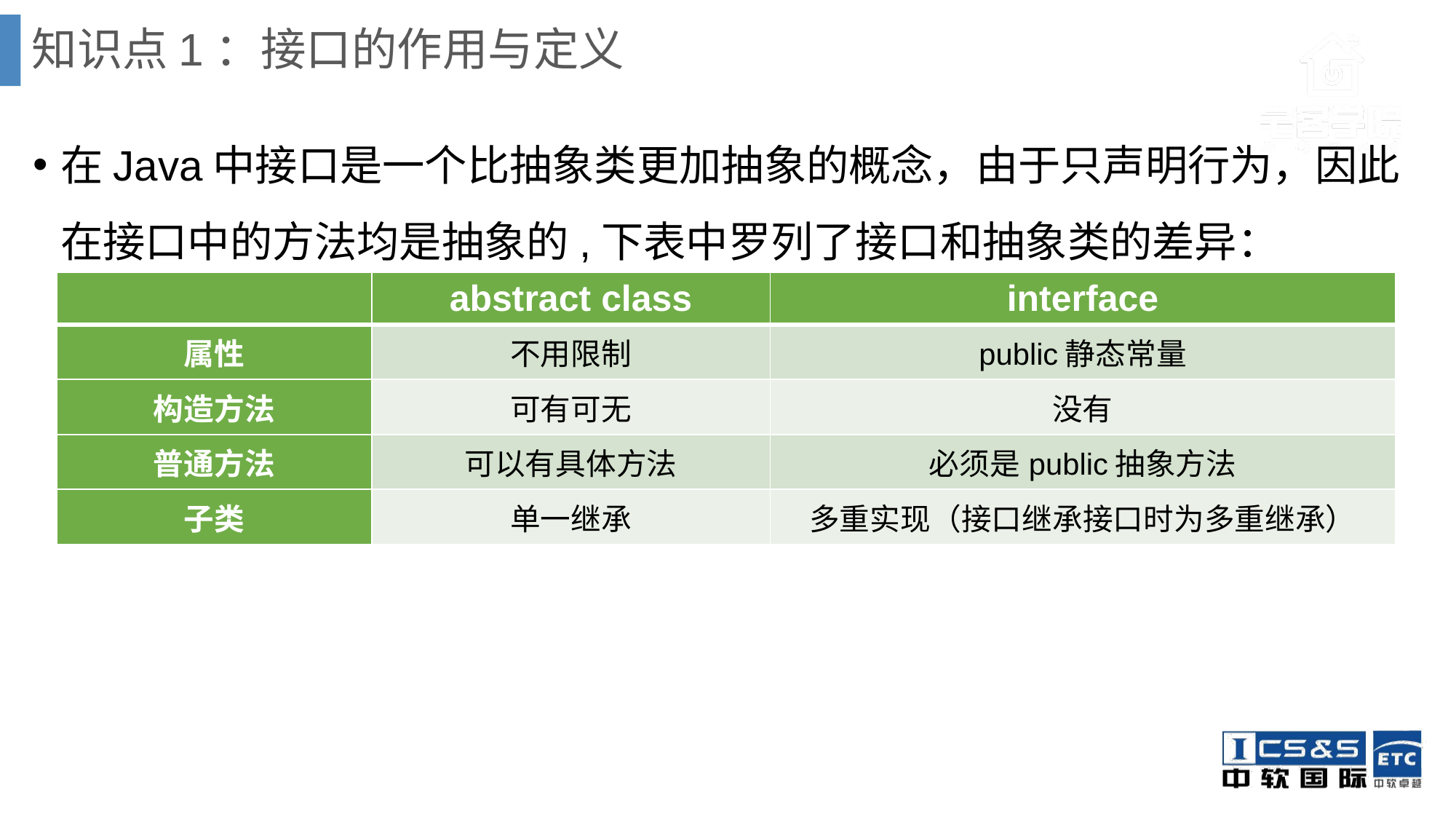

# 知识点1：接口的作用与定义
在Java中接口是一个比抽象类更加抽象的概念，由于只声明行为，因此在接口中的方法均是抽象的,下表中罗列了接口和抽象类的差异：
|  | abstract class | interface |
| --- | --- | --- |
| 属性 | 不用限制 | public静态常量 |
| 构造方法 | 可有可无 | 没有 |
| 普通方法 | 可以有具体方法 | 必须是public抽象方法 |
| 子类 | 单一继承 | 多重实现（接口继承接口时为多重继承） |